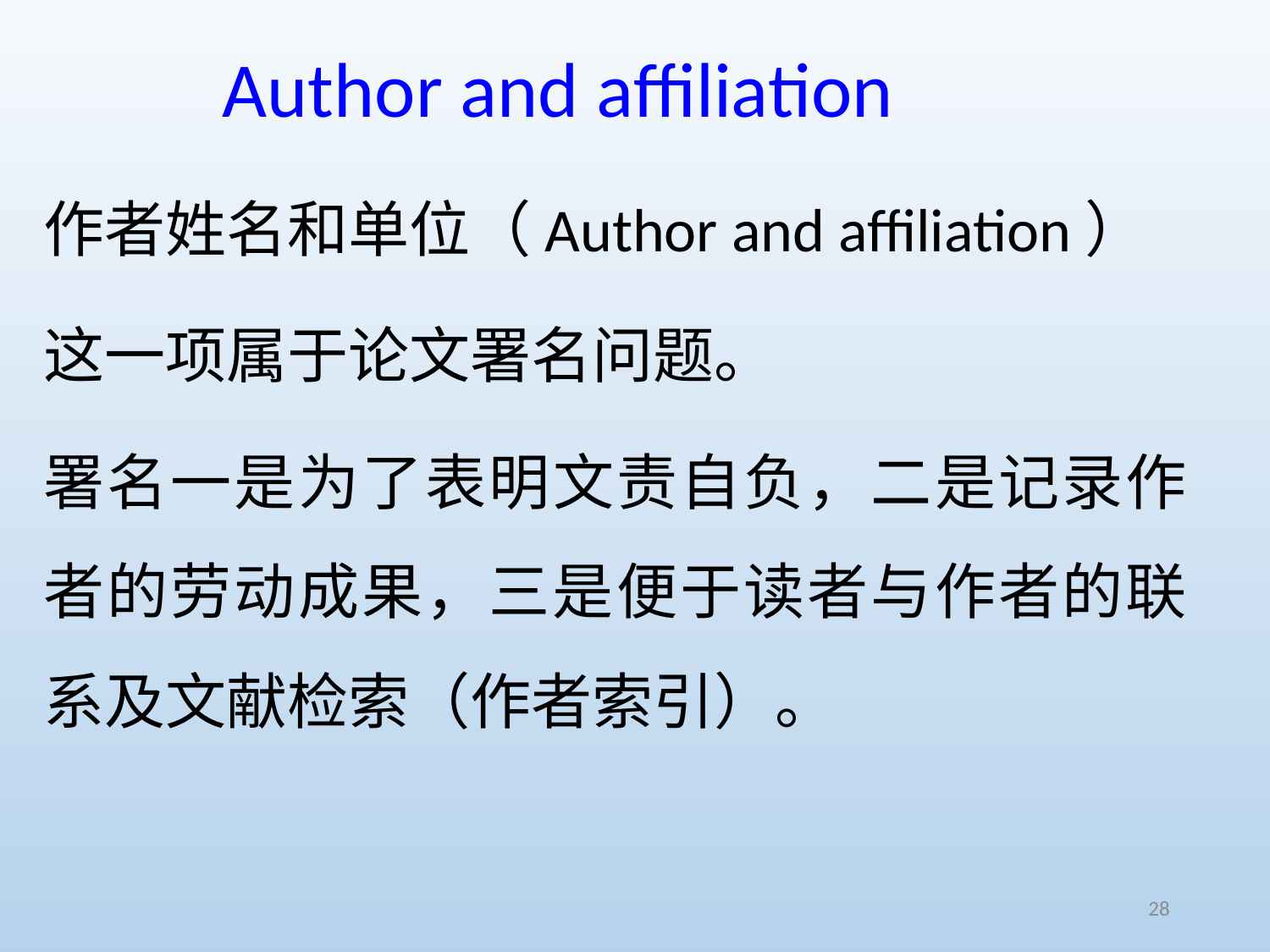

# Author and affiliation
作者姓名和单位（Author and affiliation）
这一项属于论文署名问题。
署名一是为了表明文责自负，二是记录作者的劳动成果，三是便于读者与作者的联系及文献检索（作者索引）。
28